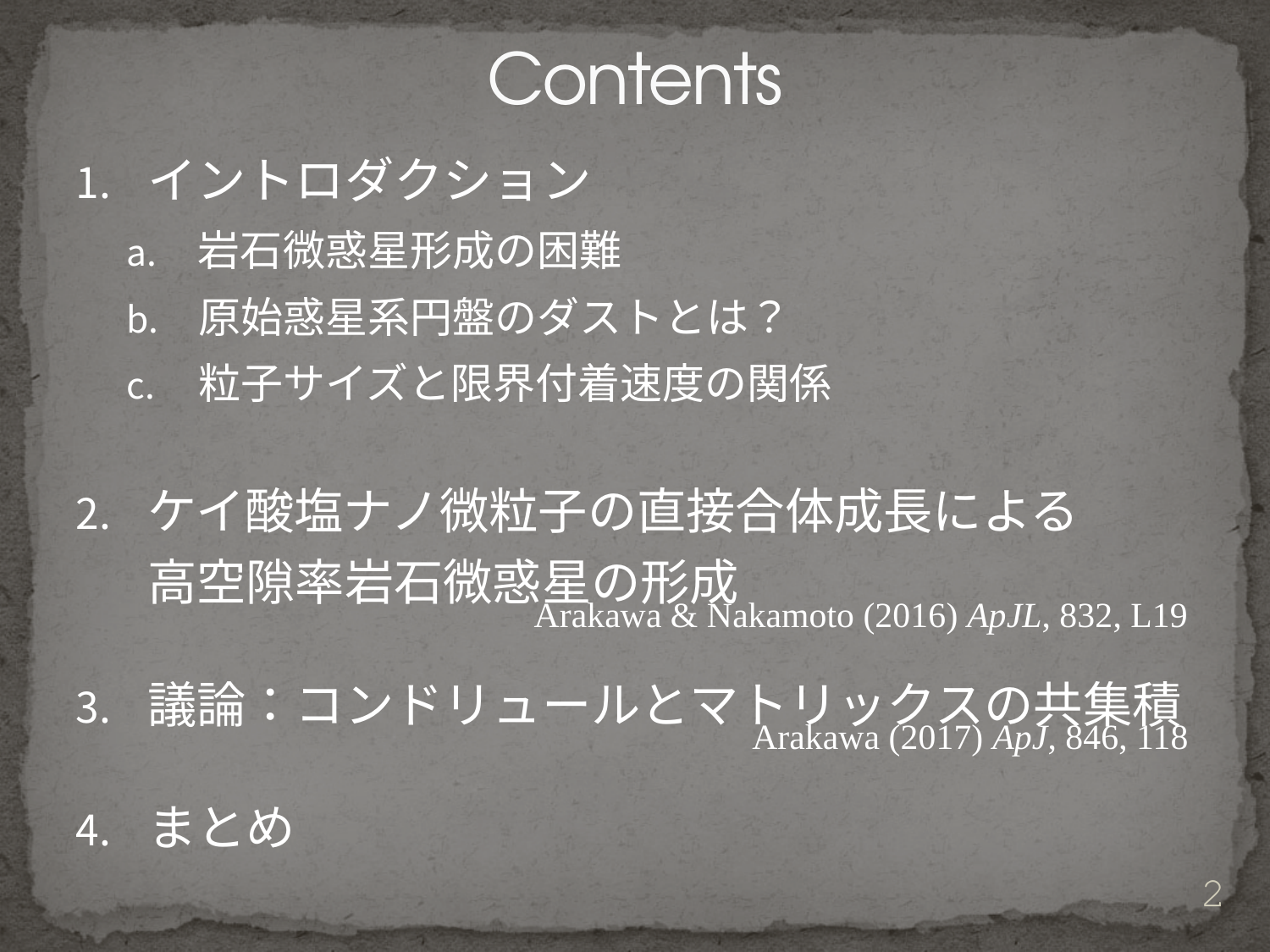

# Contents
イントロダクション
岩石微惑星形成の困難
原始惑星系円盤のダストとは？
粒子サイズと限界付着速度の関係

ケイ酸塩ナノ微粒子の直接合体成長による
高空隙率岩石微惑星の形成

議論：コンドリュールとマトリックスの共集積

まとめ
Arakawa & Nakamoto (2016) ApJL, 832, L19
Arakawa (2017) ApJ, 846, 118
2